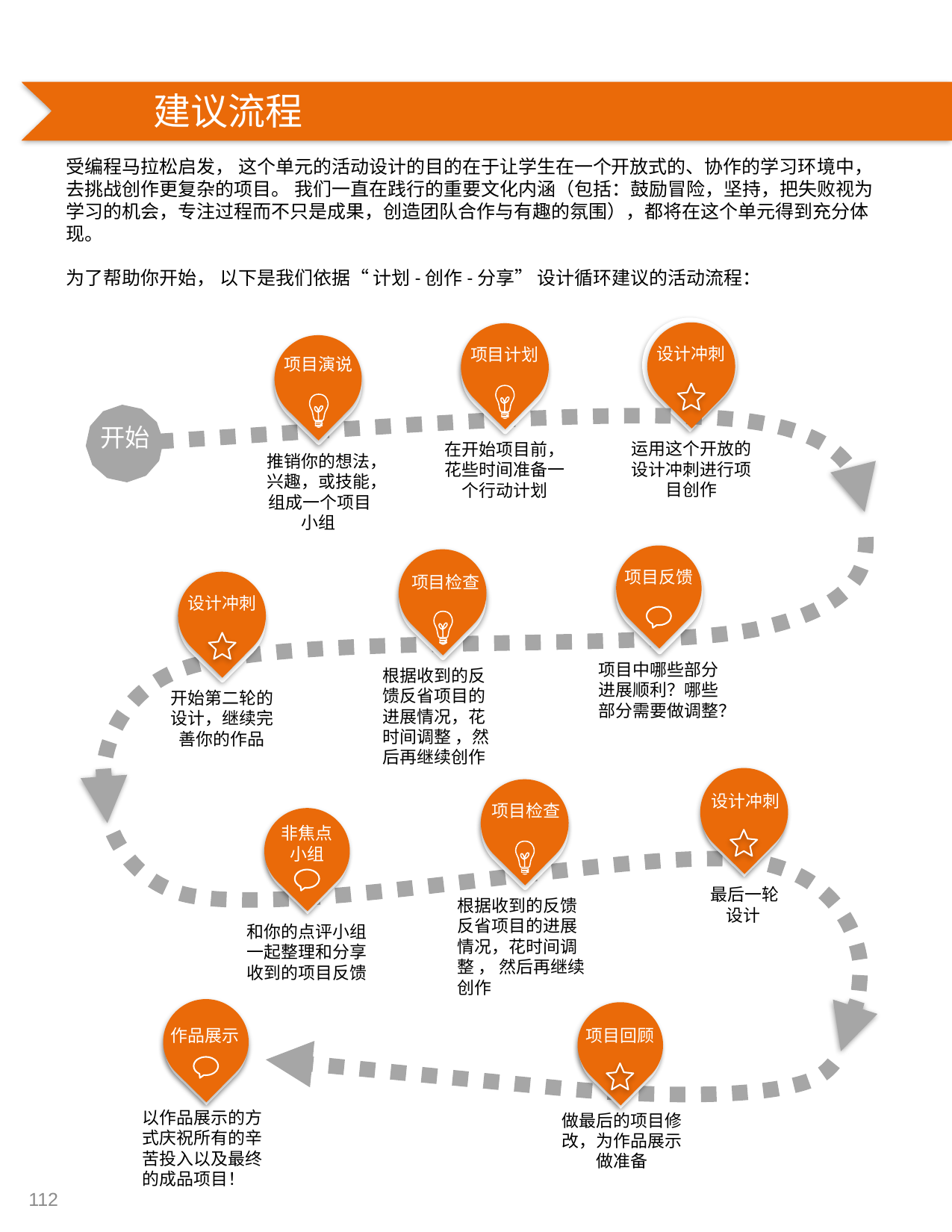

建议流程
受编程马拉松启发， 这个单元的活动设计的目的在于让学生在一个开放式的、协作的学习环境中，去挑战创作更复杂的项目。 我们一直在践行的重要文化内涵（包括：鼓励冒险，坚持，把失败视为学习的机会，专注过程而不只是成果，创造团队合作与有趣的氛围），都将在这个单元得到充分体现。

为了帮助你开始， 以下是我们依据“ 计划-创作-分享” 设计循环建议的活动流程：

设计冲刺

运用这个开放的设计冲刺进行项目创作

项目计划

在开始项目前，花些时间准备一个行动计划

项目演说

推销你的想法，兴趣，或技能， 组成一个项目小组

开始

项目反馈

项目中哪些部分进展顺利？哪些部分需要做调整？

项目检查

根据收到的反馈反省项目的进展情况，花时间调整 ，然后再继续创作

SKILL SHARE

设计冲刺

开始第二轮的设计，继续完善你的作品

设计冲刺

最后一轮设计

项目检查

根据收到的反馈反省项目的进展情况，花时间调整 ， 然后再继续创作

非焦点小组

和你的点评小组一起整理和分享收到的项目反馈

作品展示

以作品展示的方式庆祝所有的辛苦投入以及最终的成品项目！

项目回顾

做最后的项目修改，为作品展示做准备

112